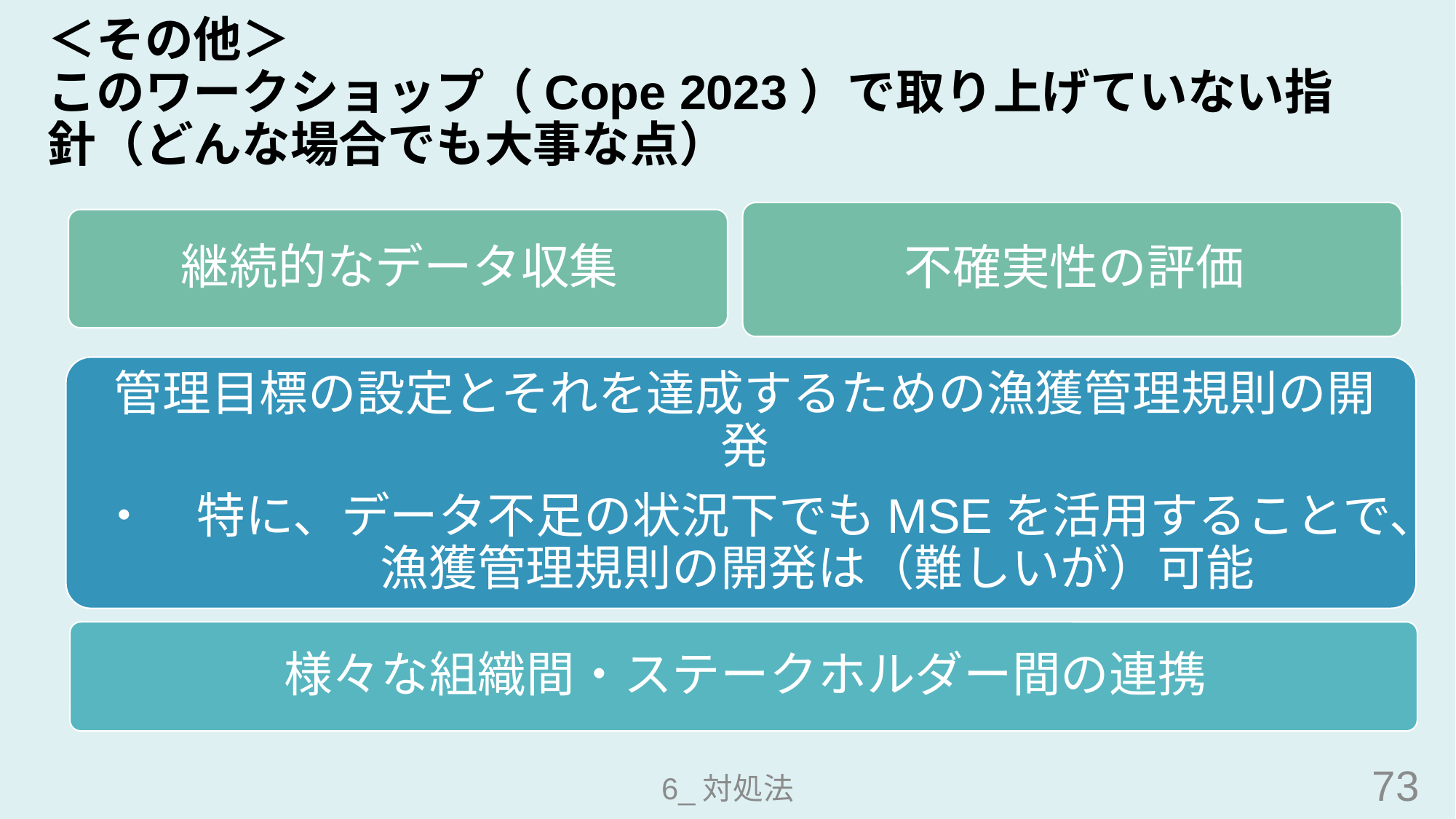

# ＜その他＞ このワークショップ（Cope 2023）で取り上げていない指針（どんな場合でも大事な点）
管理目標の設定とそれを達成するための漁獲管理規則の開発
・　特に、データ不足の状況下でもMSEを活用することで、　　　漁獲管理規則の開発は（難しいが）可能
様々な組織間・ステークホルダー間の連携
継続的なデータ収集
不確実性の評価
73
6_対処法